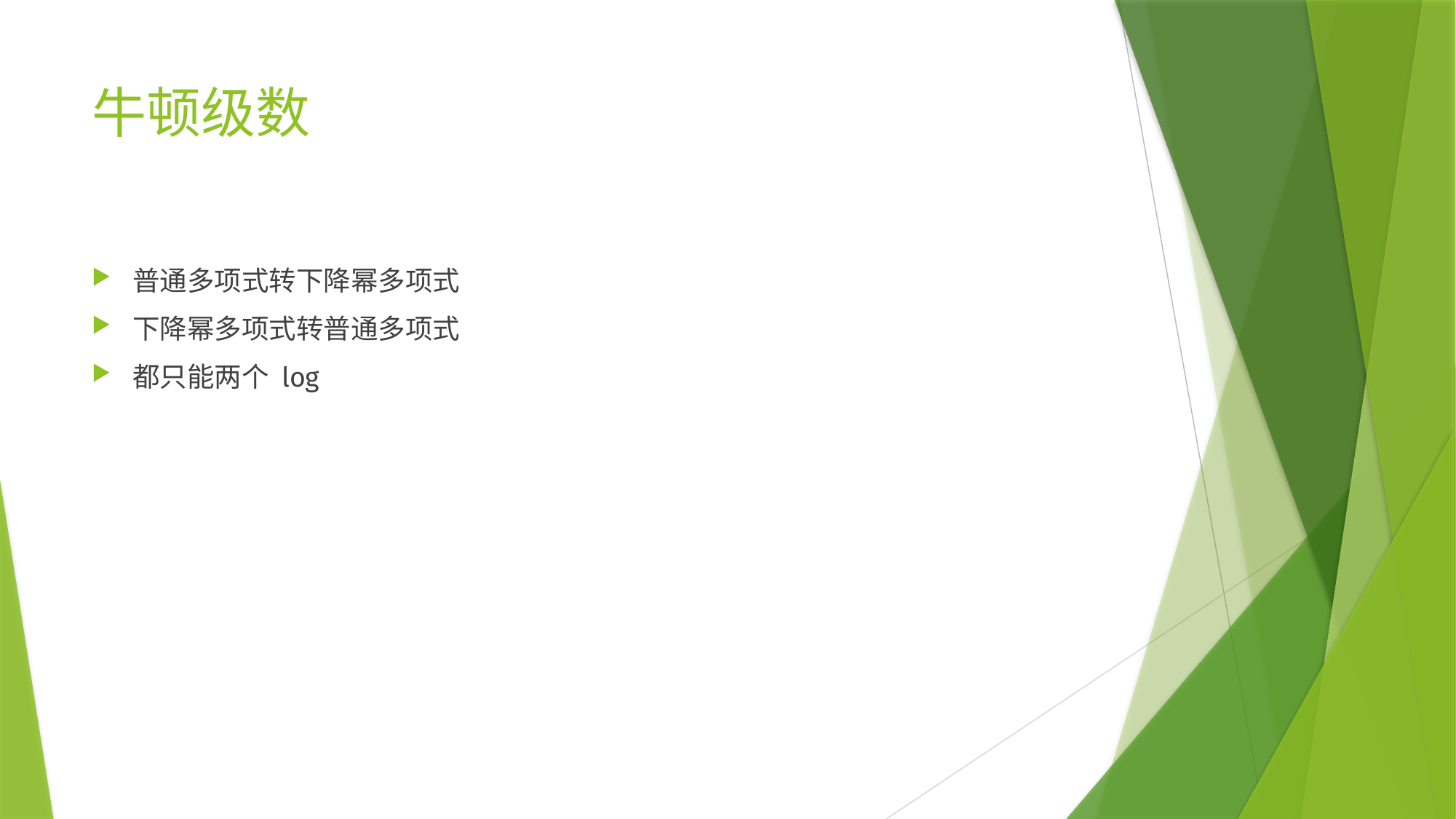

# 牛顿级数
普通多项式转下降幂多项式
下降幂多项式转普通多项式
都只能两个 log